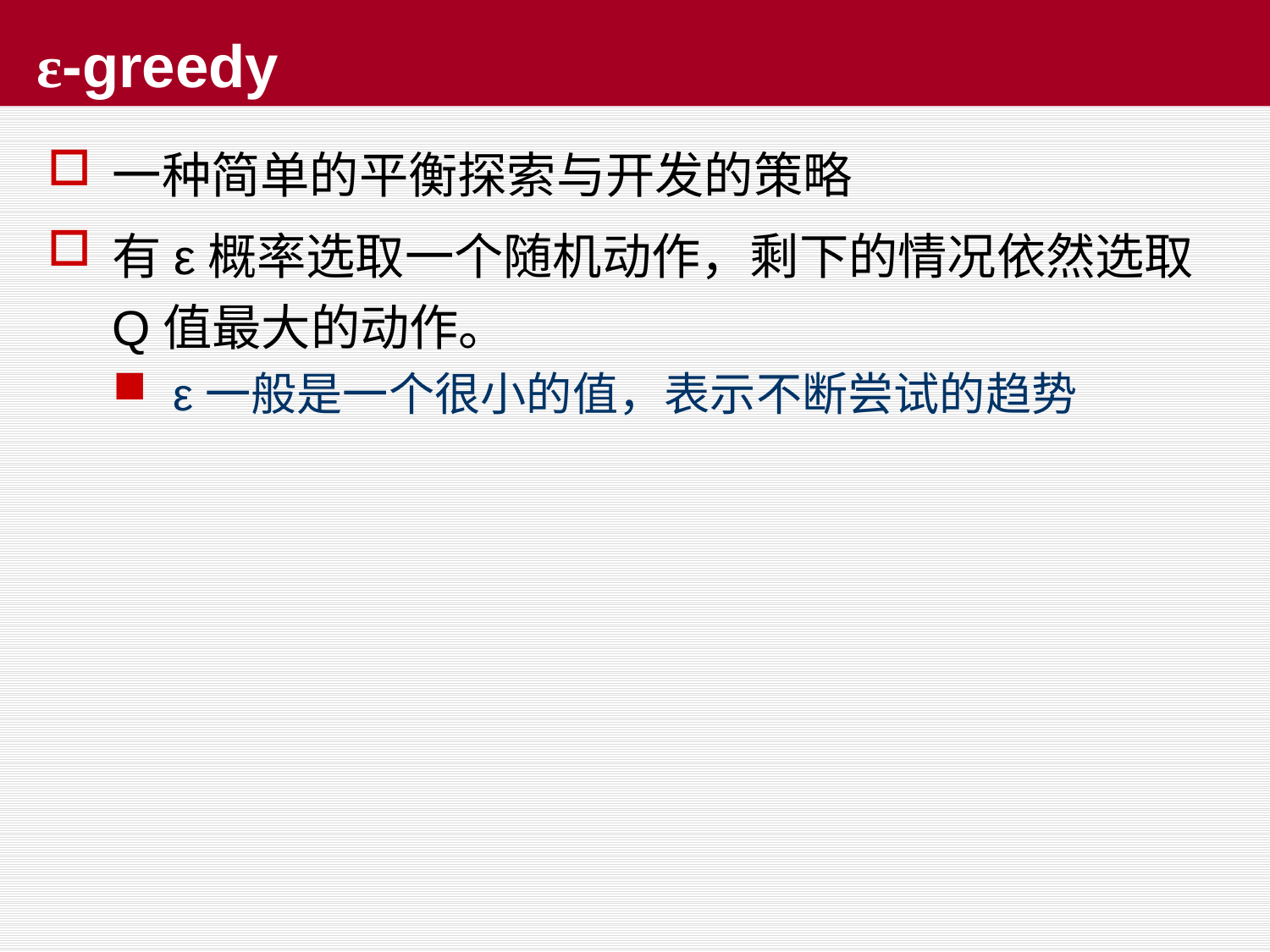

# ε-greedy
一种简单的平衡探索与开发的策略
有ε概率选取一个随机动作，剩下的情况依然选取Q值最大的动作。
ε一般是一个很小的值，表示不断尝试的趋势